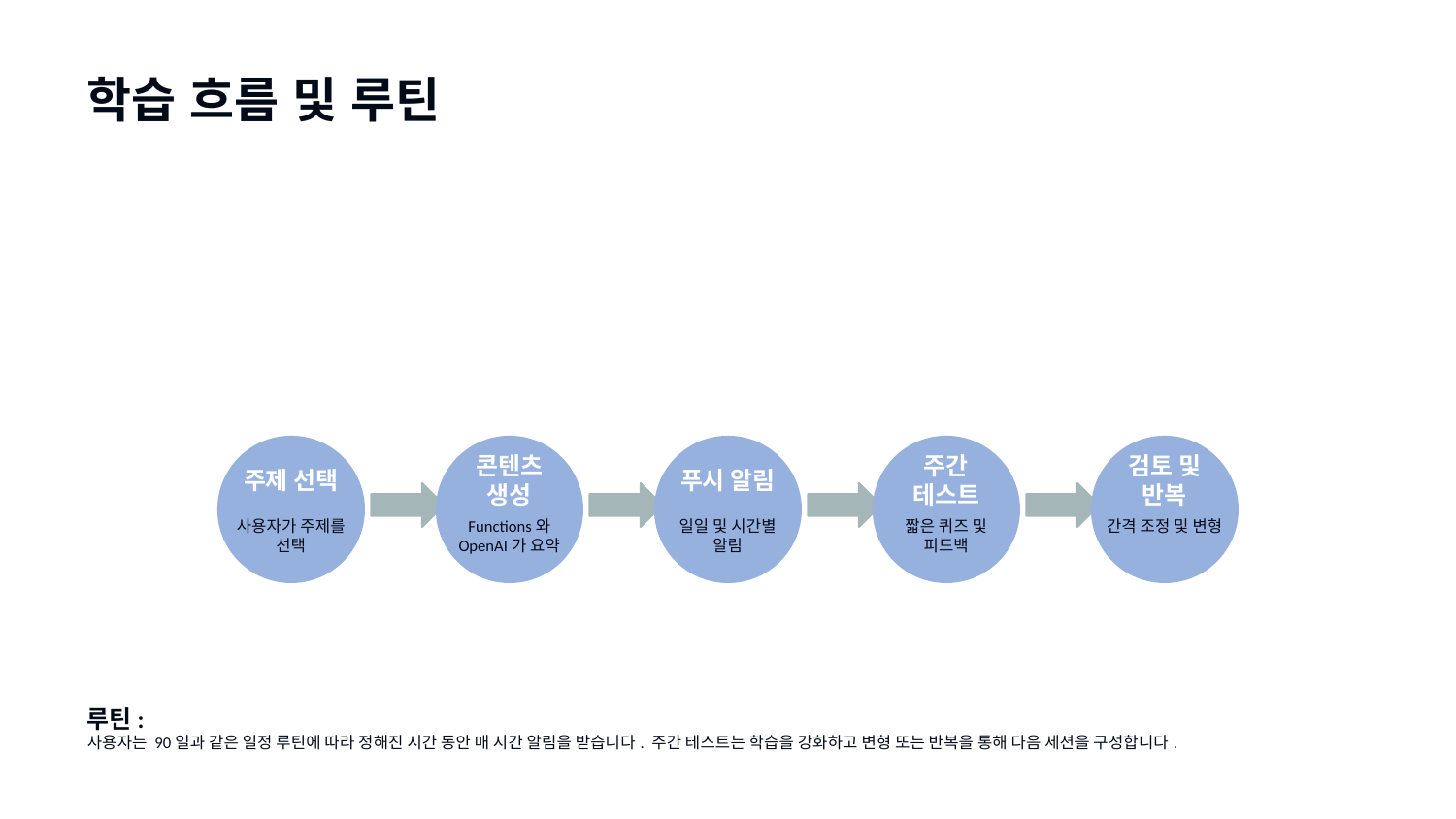

학습 흐름 및 루틴

주제 선택
콘텐츠 생성
푸시 알림
주간 테스트
검토 및 반복

사용자가 주제를 선택
Functions와 OpenAI가 요약
일일 및 시간별 알림
짧은 퀴즈 및 피드백
간격 조정 및 변형
루틴:
사용자는 90일과 같은 일정 루틴에 따라 정해진 시간 동안 매 시간 알림을 받습니다. 주간 테스트는 학습을 강화하고 변형 또는 반복을 통해 다음 세션을 구성합니다.